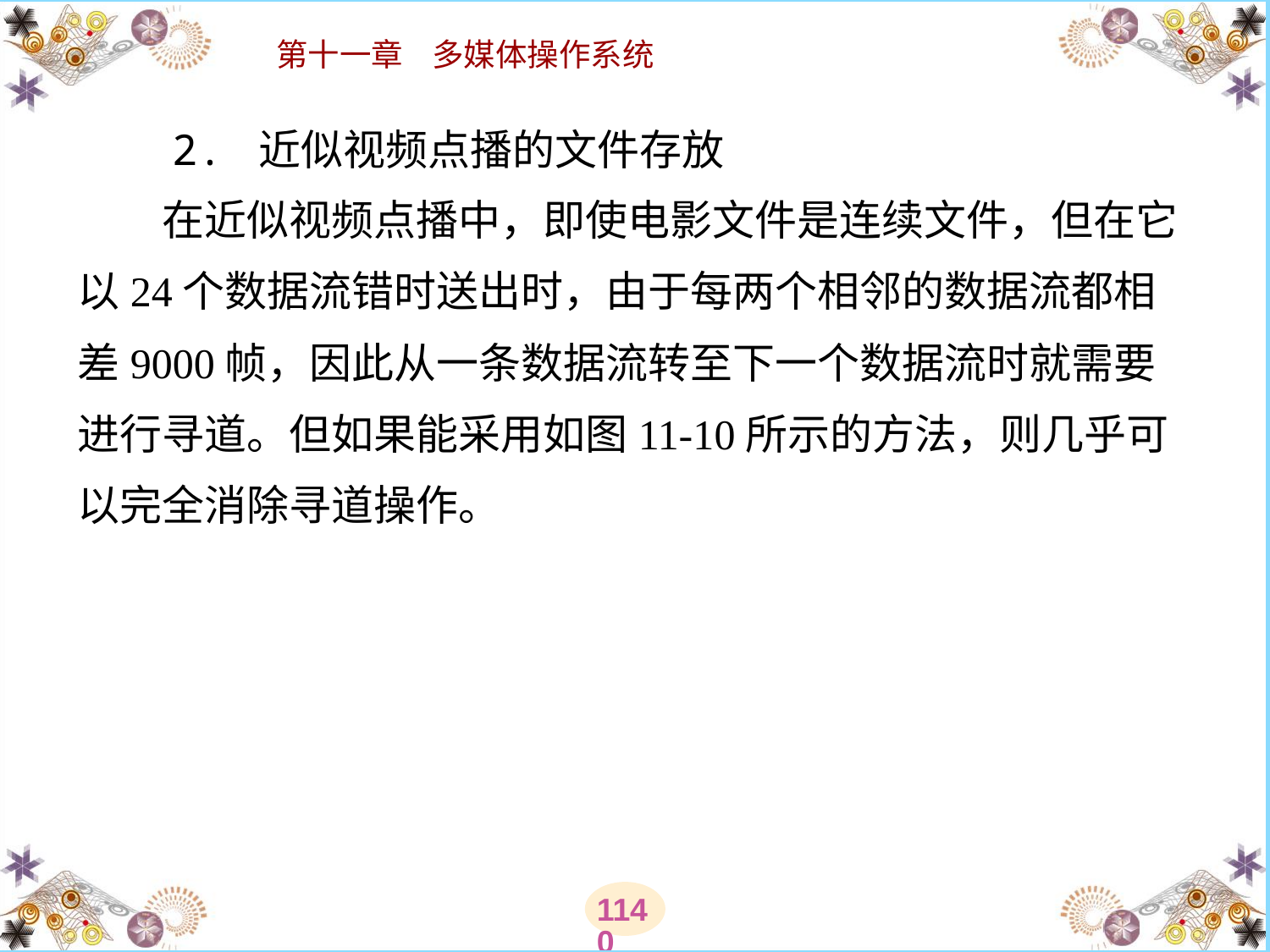

# 2. 近似视频点播的文件存放 　　在近似视频点播中，即使电影文件是连续文件，但在它以24个数据流错时送出时，由于每两个相邻的数据流都相差9000帧，因此从一条数据流转至下一个数据流时就需要进行寻道。但如果能采用如图11-10所示的方法，则几乎可以完全消除寻道操作。